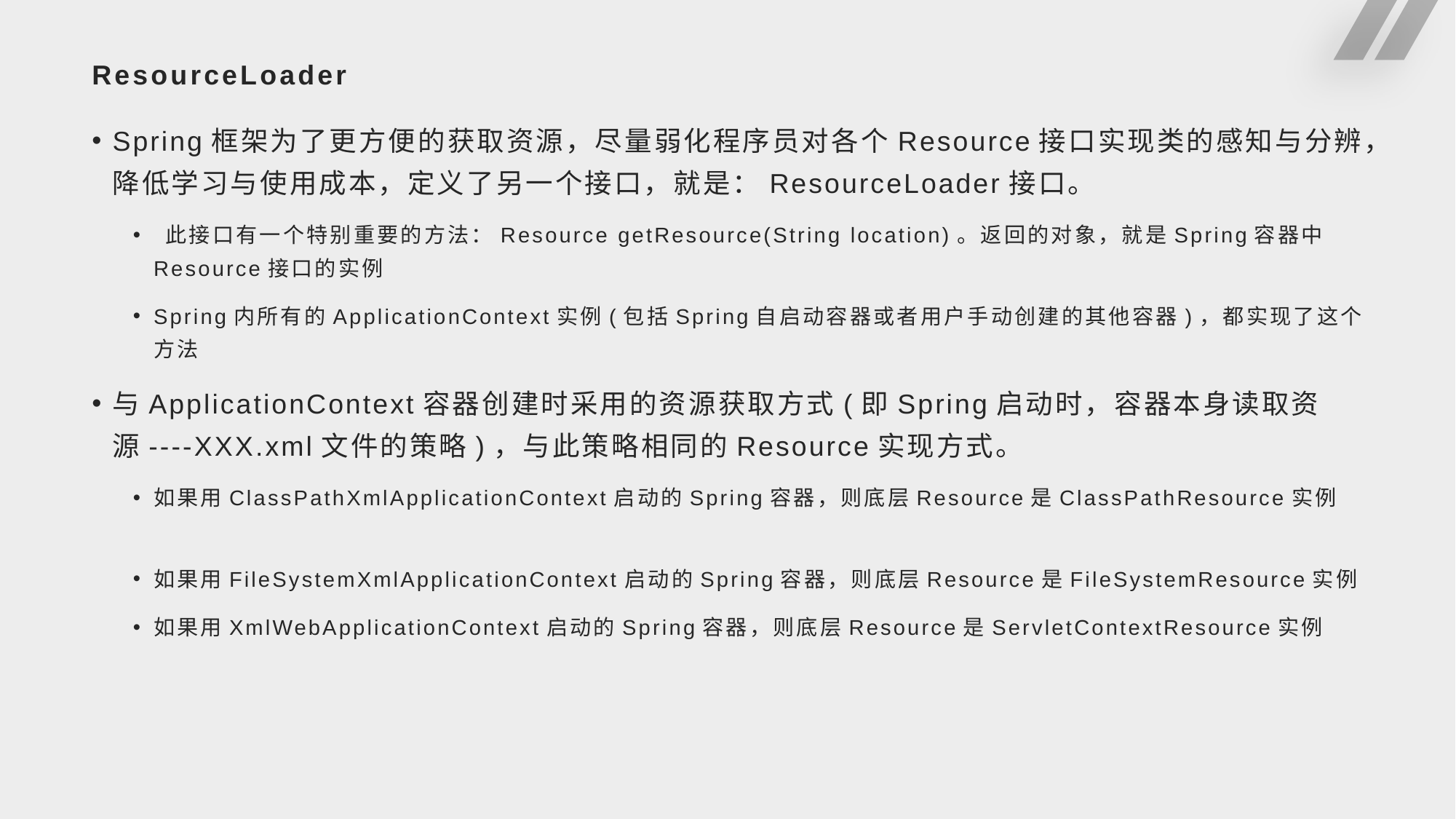

# ResourceLoader
Spring框架为了更方便的获取资源，尽量弱化程序员对各个Resource接口实现类的感知与分辨，降低学习与使用成本，定义了另一个接口，就是：ResourceLoader接口。
 此接口有一个特别重要的方法：Resource getResource(String location)。返回的对象，就是Spring容器中Resource接口的实例
Spring内所有的ApplicationContext实例(包括Spring自启动容器或者用户手动创建的其他容器)，都实现了这个方法
与ApplicationContext容器创建时采用的资源获取方式(即Spring启动时，容器本身读取资源----XXX.xml文件的策略)，与此策略相同的Resource实现方式。
如果用ClassPathXmlApplicationContext启动的Spring容器，则底层Resource是ClassPathResource实例
如果用FileSystemXmlApplicationContext启动的Spring容器，则底层Resource是FileSystemResource实例
如果用XmlWebApplicationContext启动的Spring容器，则底层Resource是ServletContextResource实例